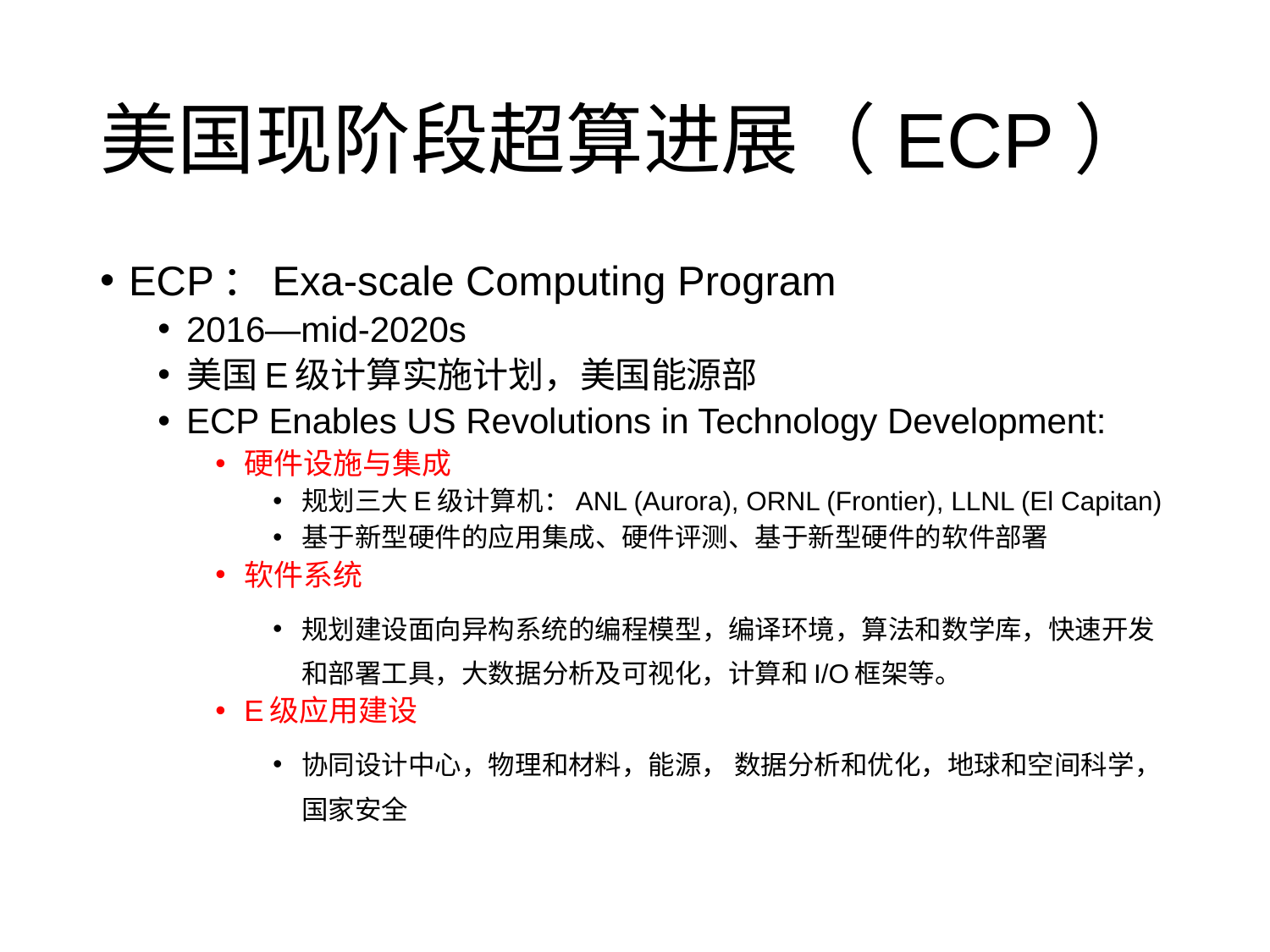

# 美国现阶段超算进展（ECP）
ECP：Exa-scale Computing Program
2016—mid-2020s
美国E级计算实施计划，美国能源部
ECP Enables US Revolutions in Technology Development:
硬件设施与集成
规划三大E级计算机：ANL (Aurora), ORNL (Frontier), LLNL (El Capitan)
基于新型硬件的应用集成、硬件评测、基于新型硬件的软件部署
软件系统
规划建设面向异构系统的编程模型，编译环境，算法和数学库，快速开发和部署工具，大数据分析及可视化，计算和I/O框架等。
E级应用建设
协同设计中心，物理和材料，能源， 数据分析和优化，地球和空间科学，国家安全